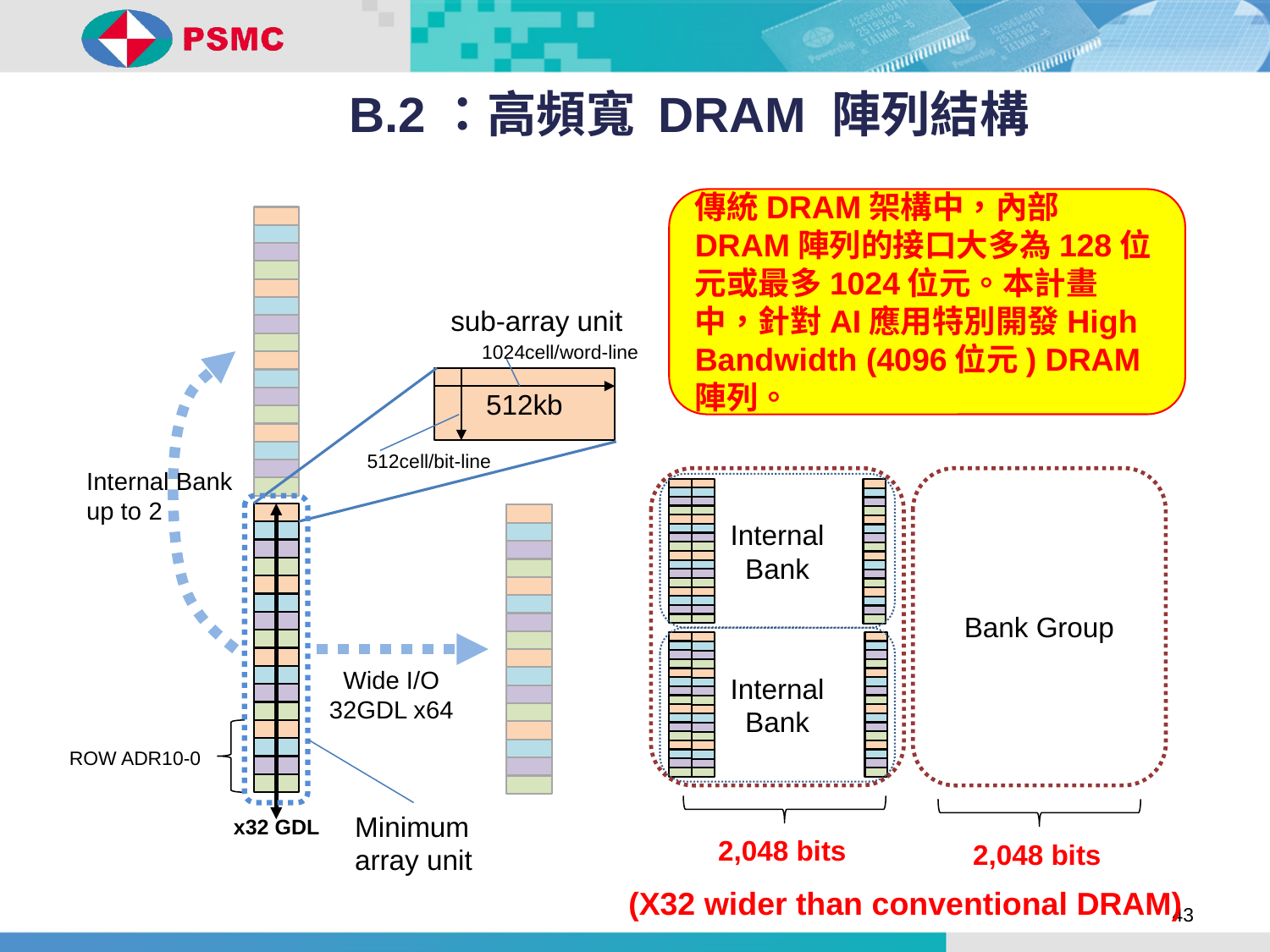

# B.2：高頻寬 DRAM 陣列結構
傳統DRAM架構中，內部DRAM陣列的接口大多為128位元或最多1024位元。本計畫中，針對AI應用特別開發High Bandwidth (4096位元) DRAM陣列。

sub-array unit
1024cell/word-line

512kb
512cell/bit-line
Internal Bank
up to 2
Bank Group

Internal
Bank

Internal
Bank

Wide I/O
32GDL x64

ROW ADR10-0

Minimum
array unit
x32 GDL
2,048 bits
2,048 bits
(X32 wider than conventional DRAM)
43